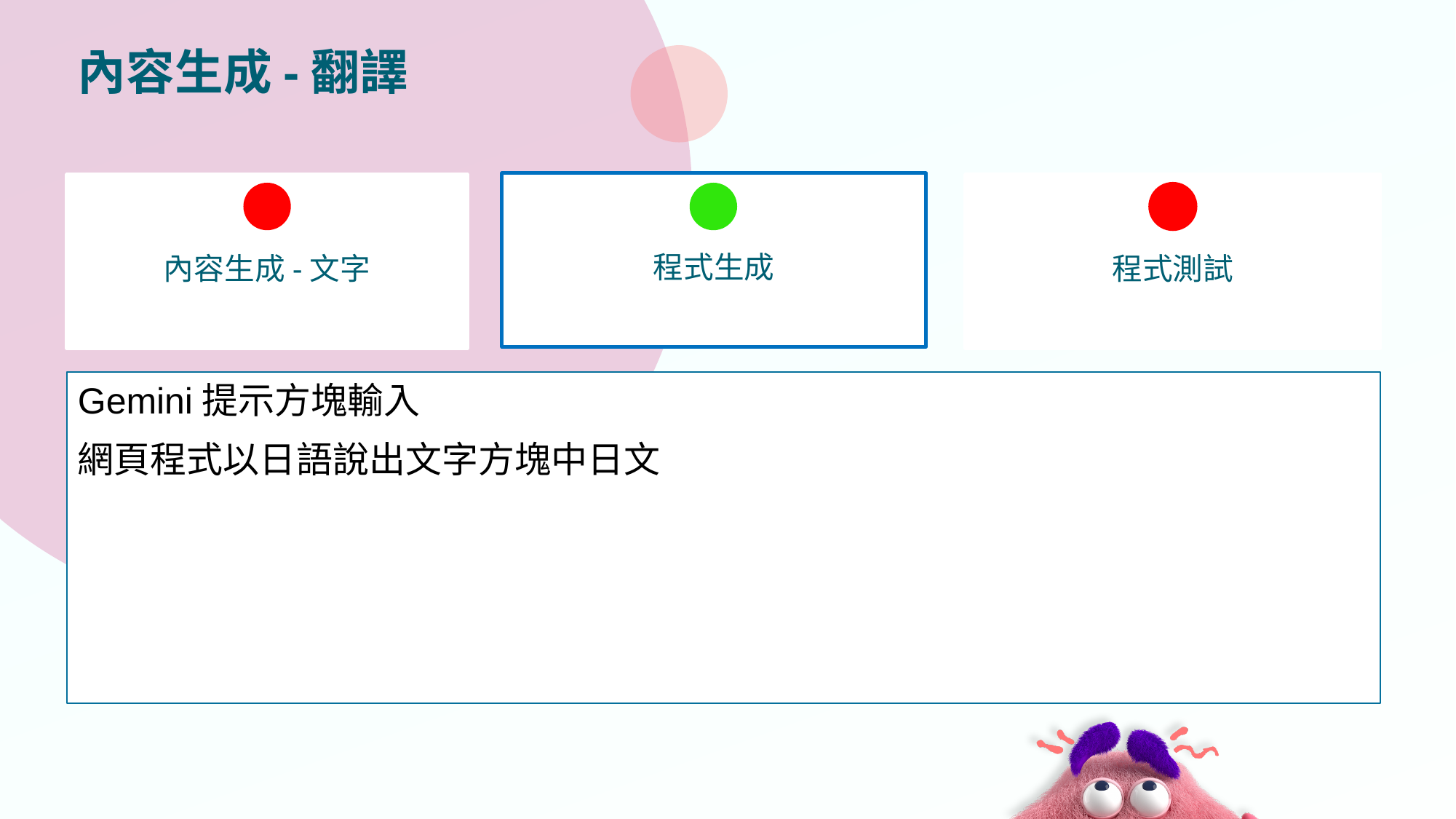

# 內容生成-翻譯

程式生成

內容生成-文字

程式測試

Gemini提示方塊輸入
網頁程式以日語說出文字方塊中日文